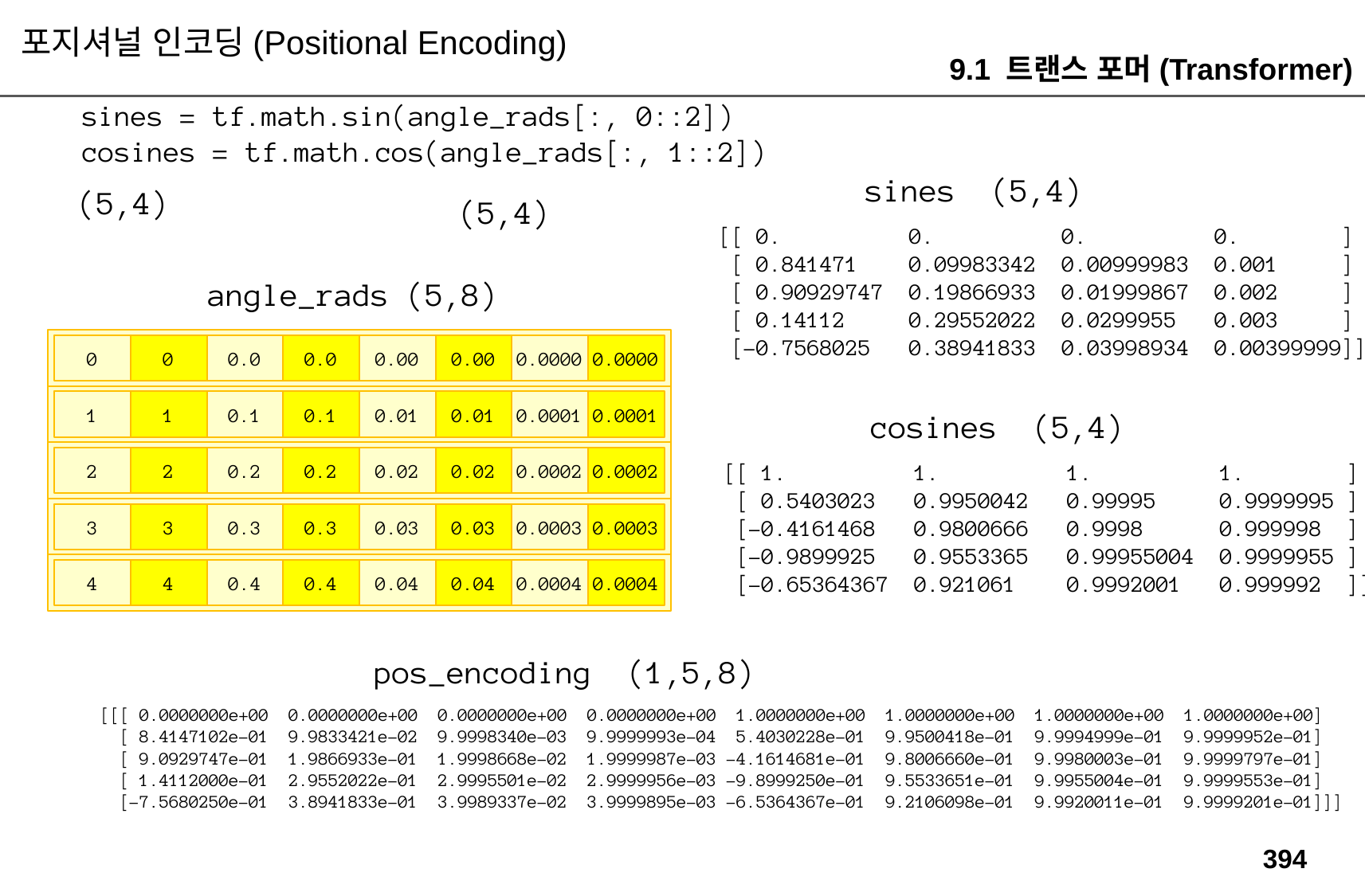

포지셔널 인코딩(Positional Encoding)
9.1 트랜스 포머(Transformer)
sines = tf.math.sin(angle_rads[:, 0::2])
cosines = tf.math.cos(angle_rads[:, 1::2])
sines  (5,4)
(5,4)
(5,4)
[[ 0.          0.          0.          0.        ]
 [ 0.841471    0.09983342  0.00999983  0.001     ]
 [ 0.90929747  0.19866933  0.01999867  0.002     ]
 [ 0.14112     0.29552022  0.0299955   0.003     ]
 [-0.7568025   0.38941833  0.03998934  0.00399999]]
angle_rads (5,8)

0
0
0.0
0.0
0.00
0.00
0.0000
0.0000

1
1
0.1
0.1
0.01
0.01
0.0001
0.0001
cosines  (5,4)

2
2
0.2
0.2
0.02
0.02
0.0002
0.0002
[[ 1.          1.          1.          1.        ]
 [ 0.5403023   0.9950042   0.99995     0.9999995 ]
 [-0.4161468   0.9800666   0.9998      0.999998  ]
 [-0.9899925   0.9553365   0.99955004  0.9999955 ]
 [-0.65364367  0.921061    0.9992001   0.999992  ]]

3
3
0.3
0.3
0.03
0.03
0.0003
0.0003

4
4
0.4
0.4
0.04
0.04
0.0004
0.0004
pos_encoding  (1,5,8)
[[[ 0.0000000e+00  0.0000000e+00  0.0000000e+00  0.0000000e+00  1.0000000e+00  1.0000000e+00  1.0000000e+00  1.0000000e+00]
  [ 8.4147102e-01  9.9833421e-02  9.9998340e-03  9.9999993e-04  5.4030228e-01  9.9500418e-01  9.9994999e-01  9.9999952e-01]
  [ 9.0929747e-01  1.9866933e-01  1.9998668e-02  1.9999987e-03 -4.1614681e-01  9.8006660e-01  9.9980003e-01  9.9999797e-01]
  [ 1.4112000e-01  2.9552022e-01  2.9995501e-02  2.9999956e-03 -9.8999250e-01  9.5533651e-01  9.9955004e-01  9.9999553e-01]
  [-7.5680250e-01  3.8941833e-01  3.9989337e-02  3.9999895e-03 -6.5364367e-01  9.2106098e-01  9.9920011e-01  9.9999201e-01]]]